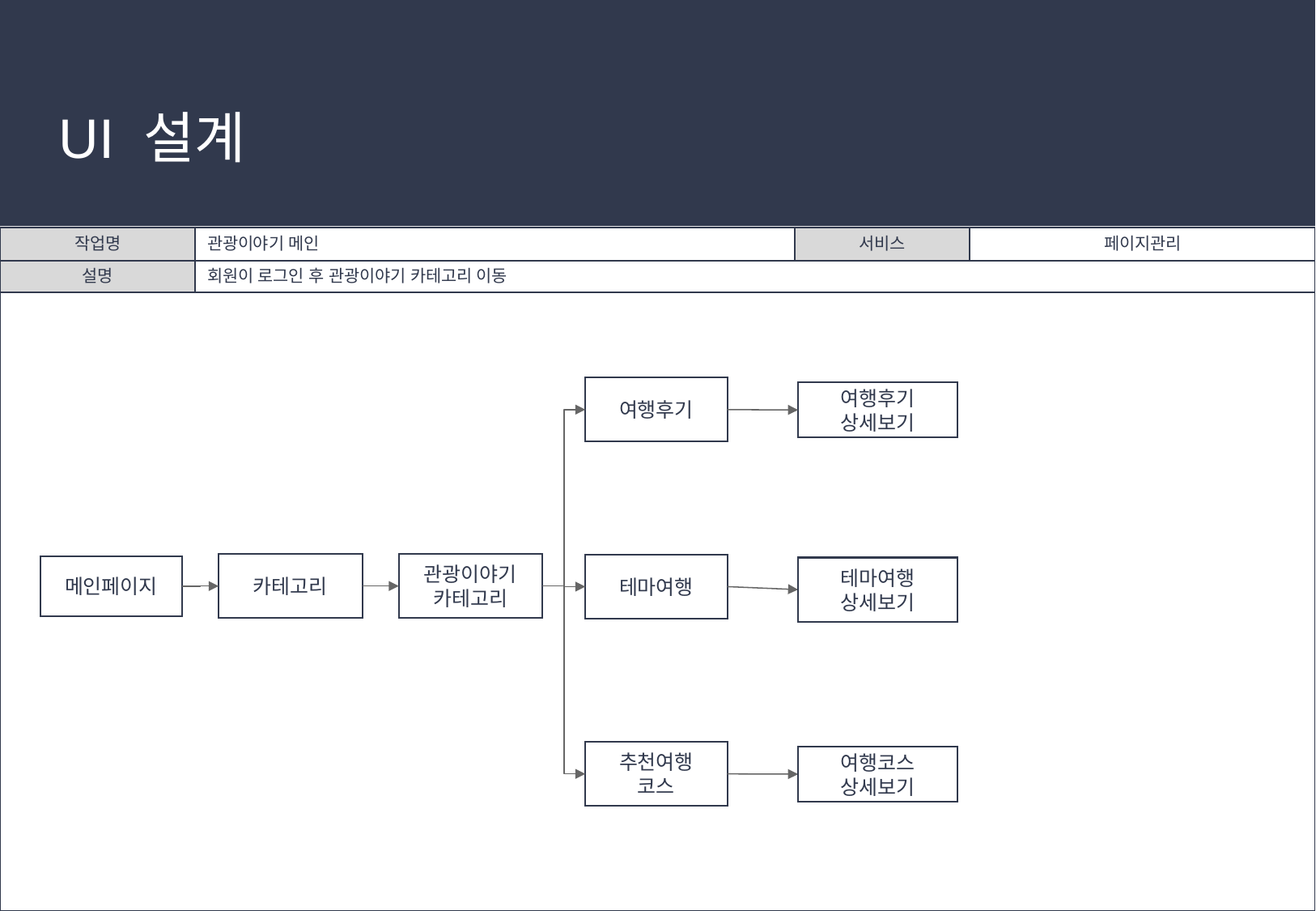

# UI 설계
| 작업명 | 관광이야기 메인 | 서비스 | 페이지관리 |
| --- | --- | --- | --- |
| 설명 | 회원이 로그인 후 관광이야기 카테고리 이동 |  |  |
|  |  |  |  |
여행후기
여행후기
상세보기
카테고리
관광이야기
카테고리
테마여행
메인페이지
테마여행
상세보기
추천여행
코스
여행코스
상세보기